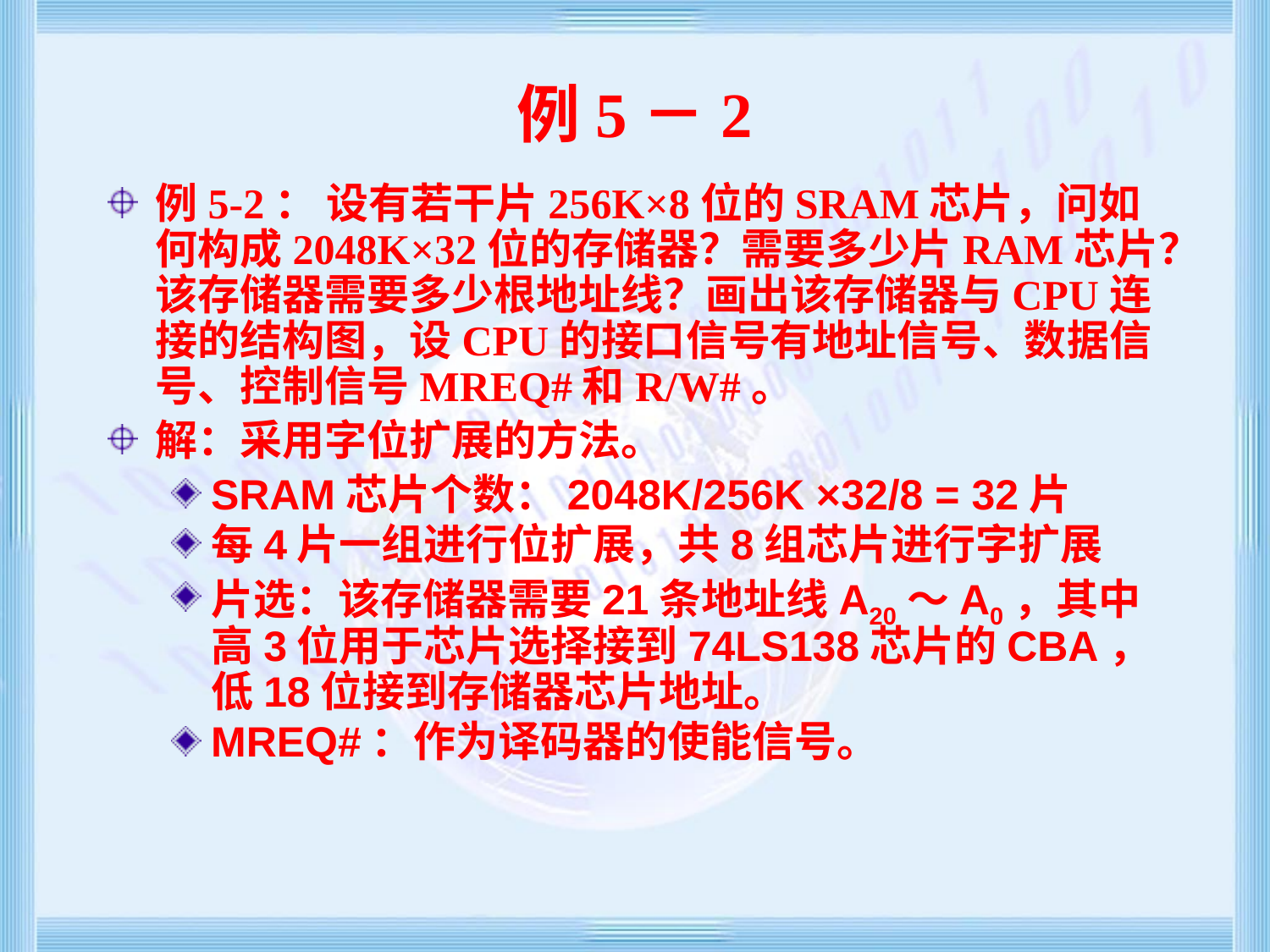

# 例5－2
例5-2： 设有若干片256K×8位的SRAM芯片，问如何构成2048K×32位的存储器？需要多少片RAM芯片？该存储器需要多少根地址线？画出该存储器与CPU连接的结构图，设CPU的接口信号有地址信号、数据信号、控制信号MREQ#和R/W#。
解：采用字位扩展的方法。
SRAM芯片个数：2048K/256K ×32/8 = 32片
每4片一组进行位扩展，共8组芯片进行字扩展
片选：该存储器需要21条地址线A20～A0，其中高3位用于芯片选择接到74LS138芯片的CBA，低18位接到存储器芯片地址。
MREQ#：作为译码器的使能信号。
102